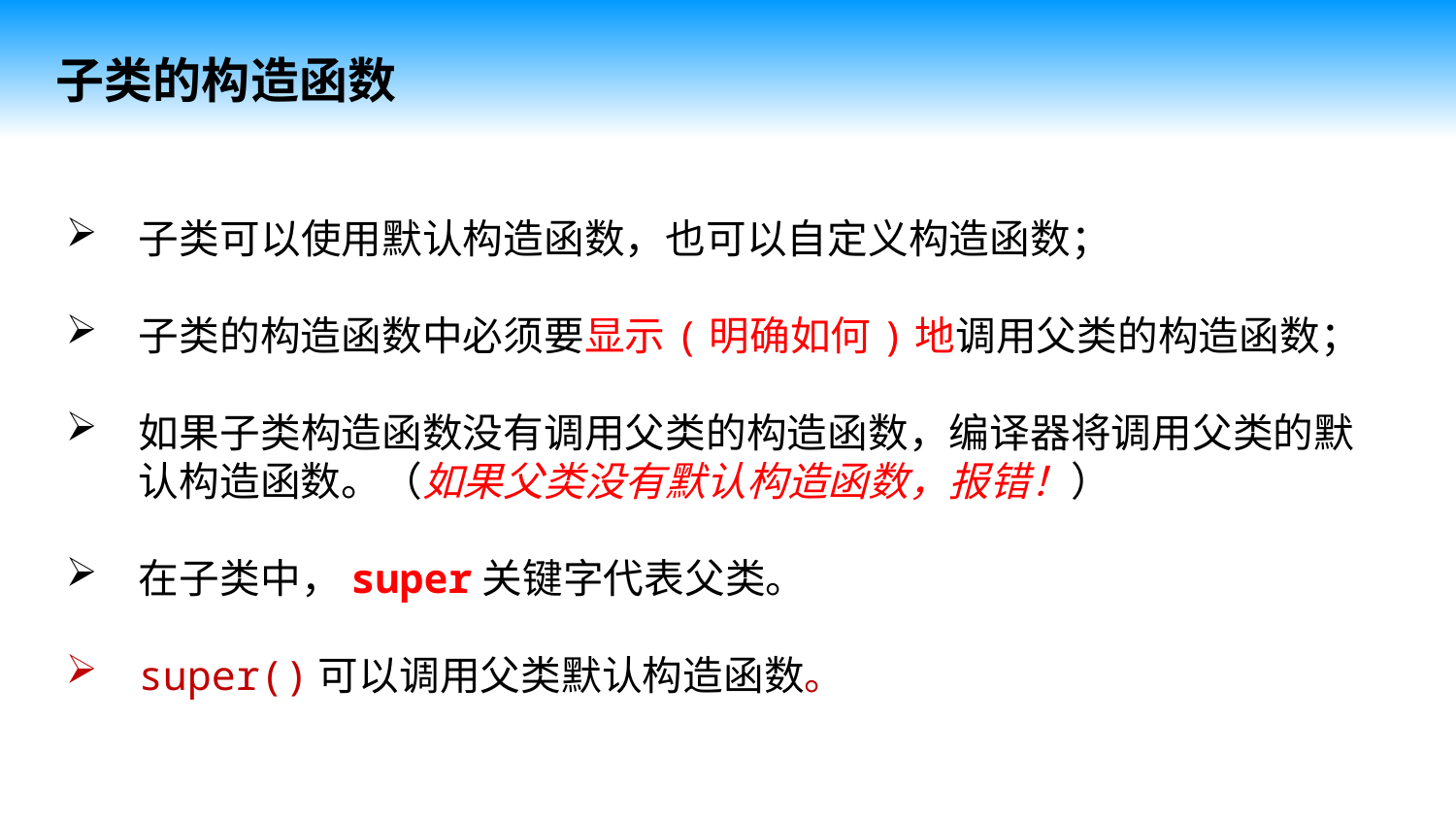

子类的构造函数
子类可以使用默认构造函数，也可以自定义构造函数；

子类的构造函数中必须要显示(明确如何)地调用父类的构造函数；

如果子类构造函数没有调用父类的构造函数，编译器将调用父类的默认构造函数。（如果父类没有默认构造函数，报错！）

在子类中，super关键字代表父类。

super()可以调用父类默认构造函数。